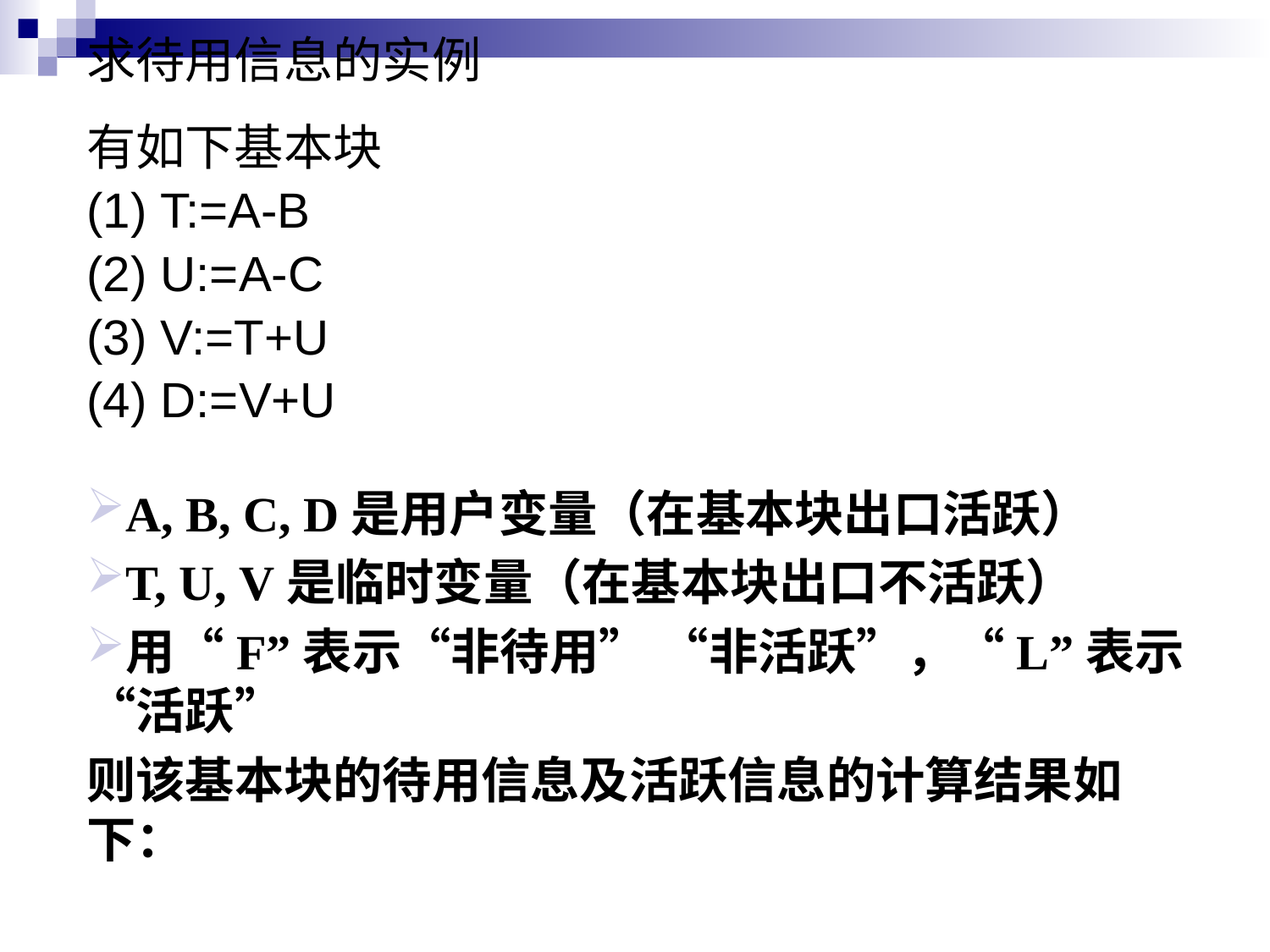

# 求待用信息的实例
有如下基本块
(1) T:=A-B
(2) U:=A-C
(3) V:=T+U
(4) D:=V+U
A, B, C, D是用户变量（在基本块出口活跃）
T, U, V是临时变量（在基本块出口不活跃）
用“F”表示“非待用” “非活跃”，“L”表示“活跃”
则该基本块的待用信息及活跃信息的计算结果如下：